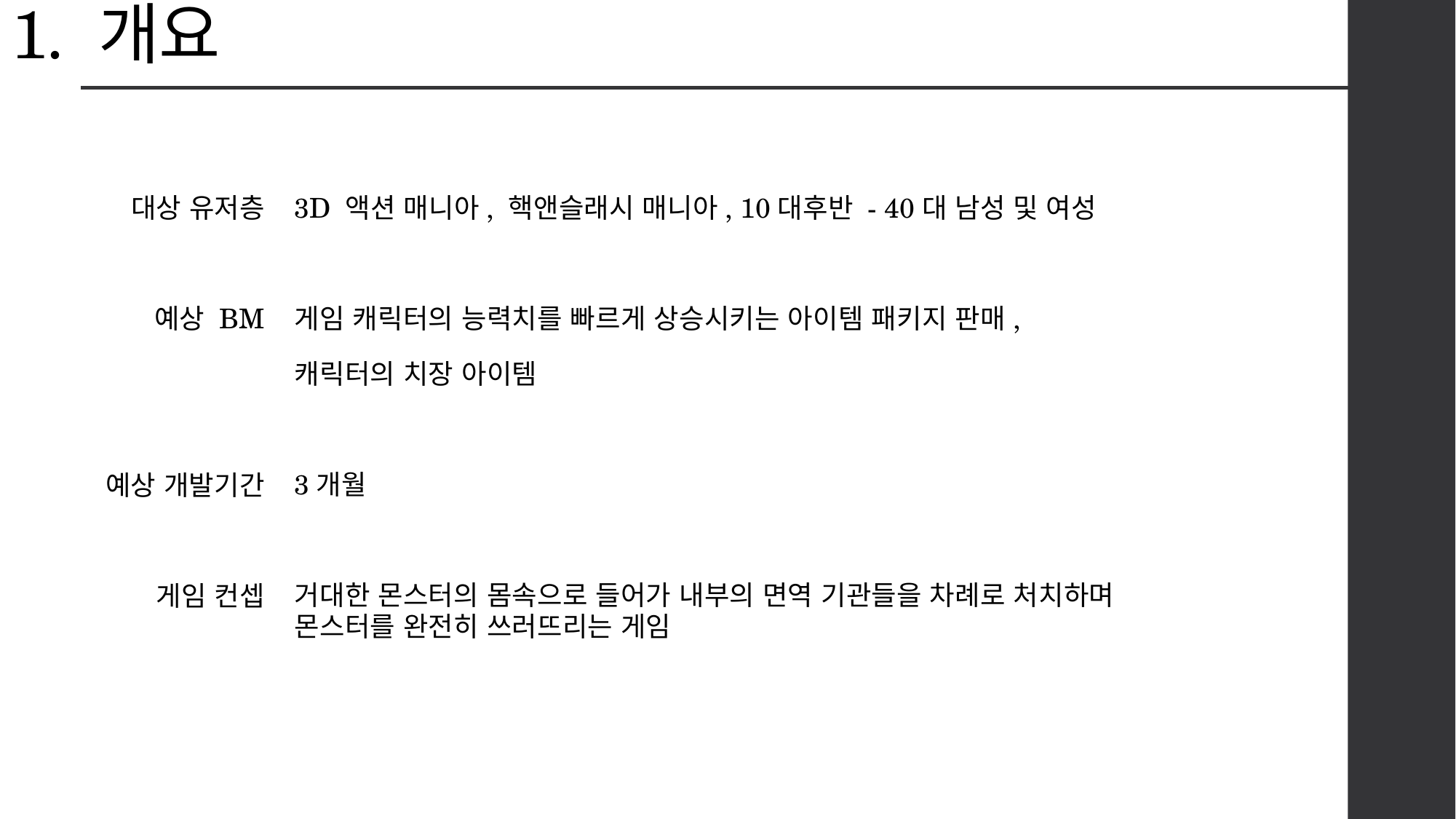

# 1. 개요

3D 액션 매니아, 핵앤슬래시 매니아, 10대후반 - 40대 남성 및 여성

게임 캐릭터의 능력치를 빠르게 상승시키는 아이템 패키지 판매,
캐릭터의 치장 아이템

3개월

거대한 몬스터의 몸속으로 들어가 내부의 면역 기관들을 차례로 처치하며 몬스터를 완전히 쓰러뜨리는 게임

대상 유저층

예상 BM

예상 개발기간

게임 컨셉